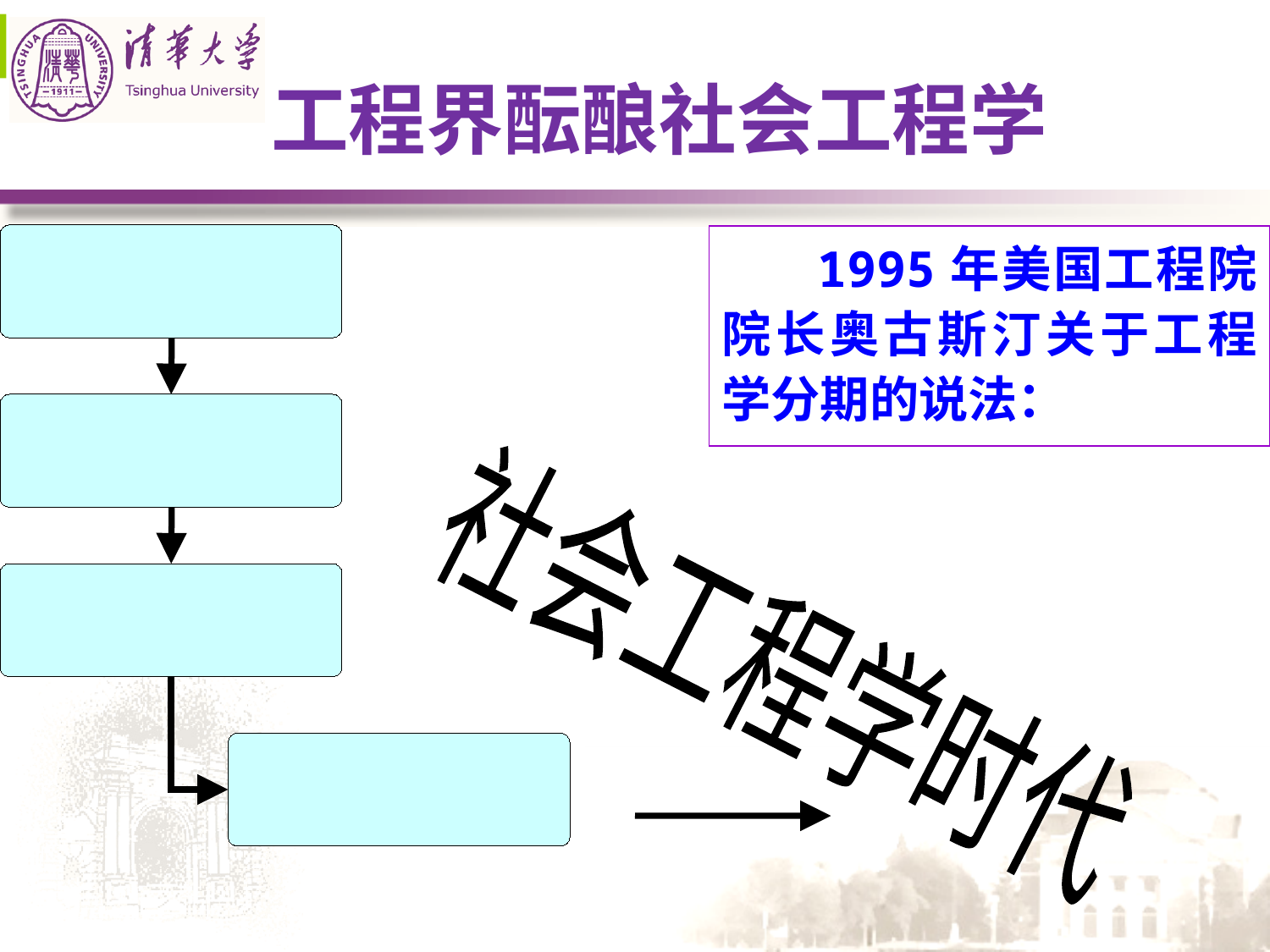

# 工程界酝酿社会工程学
      1995年美国工程院院长奥古斯汀关于工程学分期的说法：
社会工程学时代